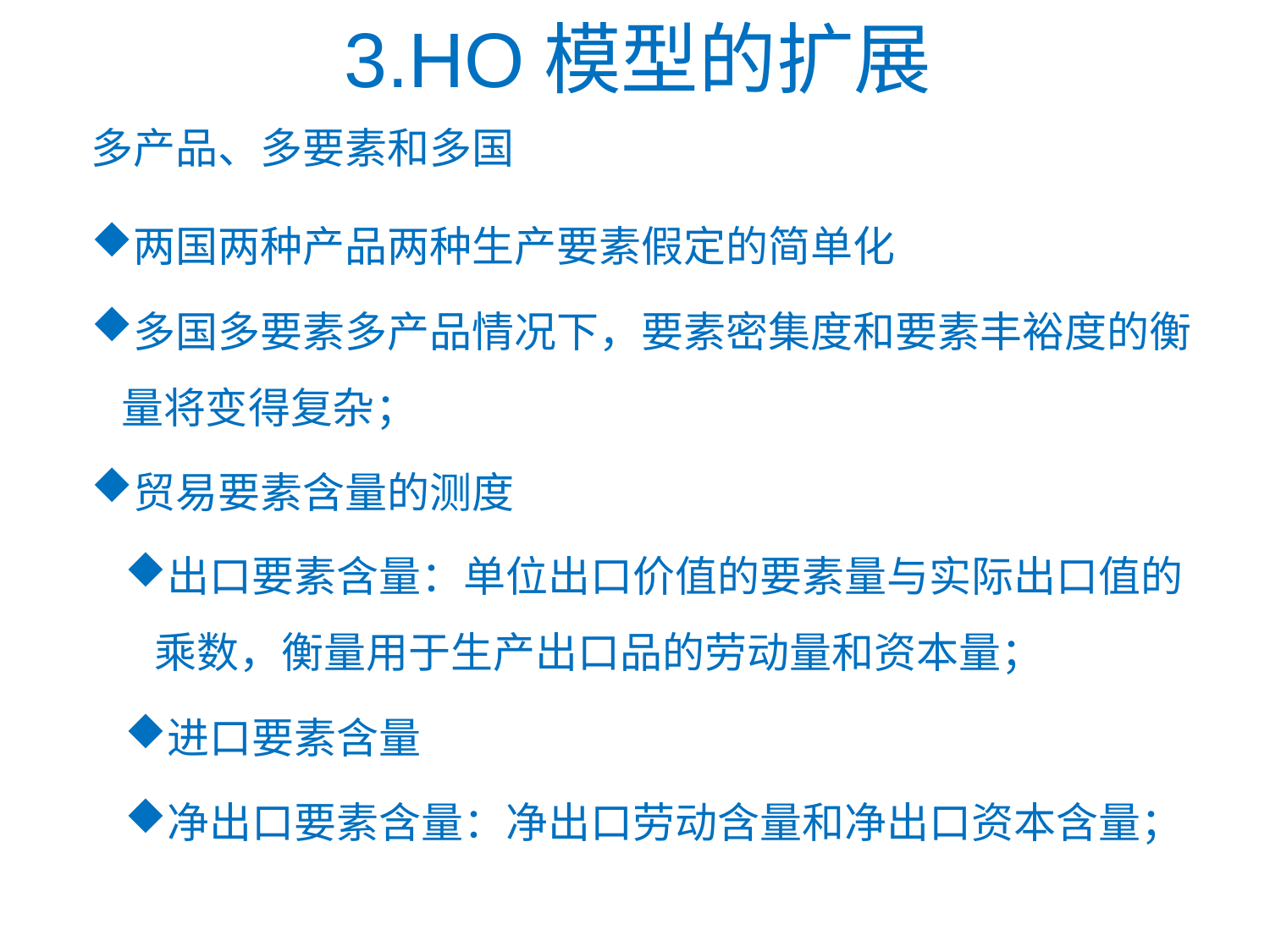

# 3.HO模型的扩展
多产品、多要素和多国
两国两种产品两种生产要素假定的简单化
多国多要素多产品情况下，要素密集度和要素丰裕度的衡量将变得复杂；
贸易要素含量的测度
出口要素含量：单位出口价值的要素量与实际出口值的乘数，衡量用于生产出口品的劳动量和资本量；
进口要素含量
净出口要素含量：净出口劳动含量和净出口资本含量；